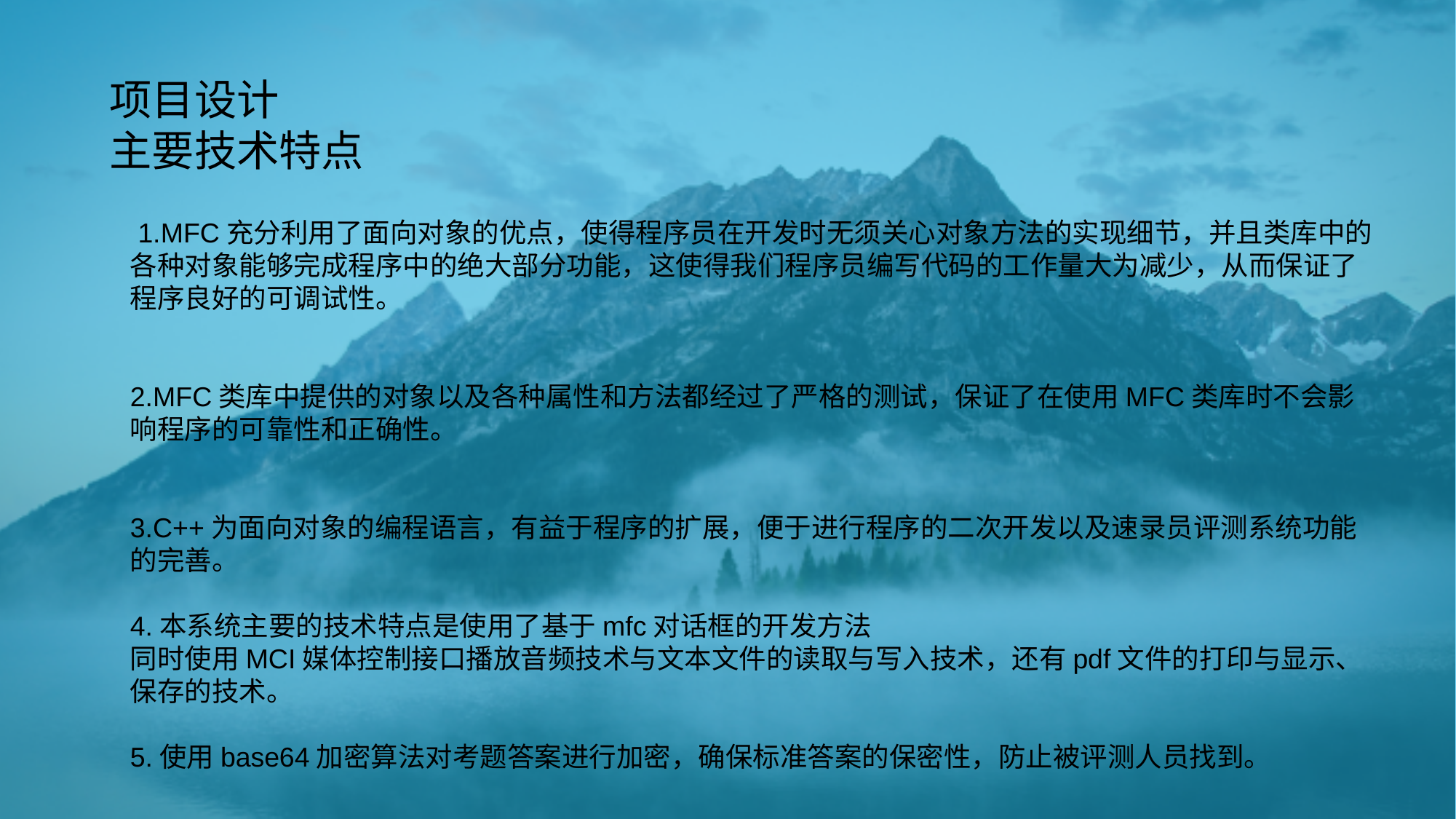

项目设计
主要技术特点
 1.MFC充分利用了面向对象的优点，使得程序员在开发时无须关心对象方法的实现细节，并且类库中的各种对象能够完成程序中的绝大部分功能，这使得我们程序员编写代码的工作量大为减少，从而保证了程序良好的可调试性。

2.MFC类库中提供的对象以及各种属性和方法都经过了严格的测试，保证了在使用MFC类库时不会影响程序的可靠性和正确性。

3.C++为面向对象的编程语言，有益于程序的扩展，便于进行程序的二次开发以及速录员评测系统功能的完善。

4.本系统主要的技术特点是使用了基于mfc对话框的开发方法
同时使用MCI媒体控制接口播放音频技术与文本文件的读取与写入技术，还有pdf文件的打印与显示、保存的技术。

5.使用base64加密算法对考题答案进行加密，确保标准答案的保密性，防止被评测人员找到。